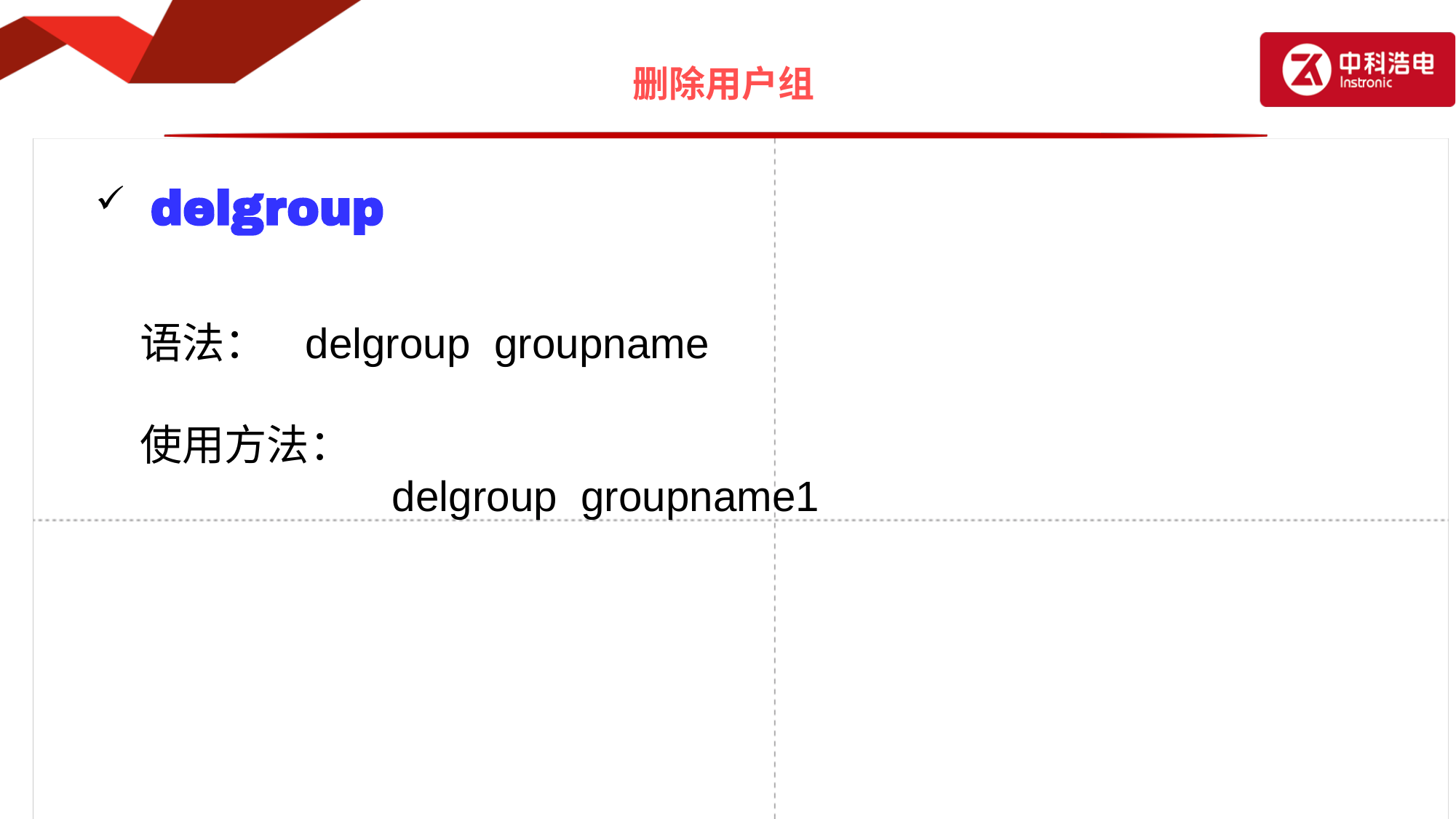

# 删除用户组
delgroup

语法：   delgroup  groupname

使用方法：
			delgroup  groupname1